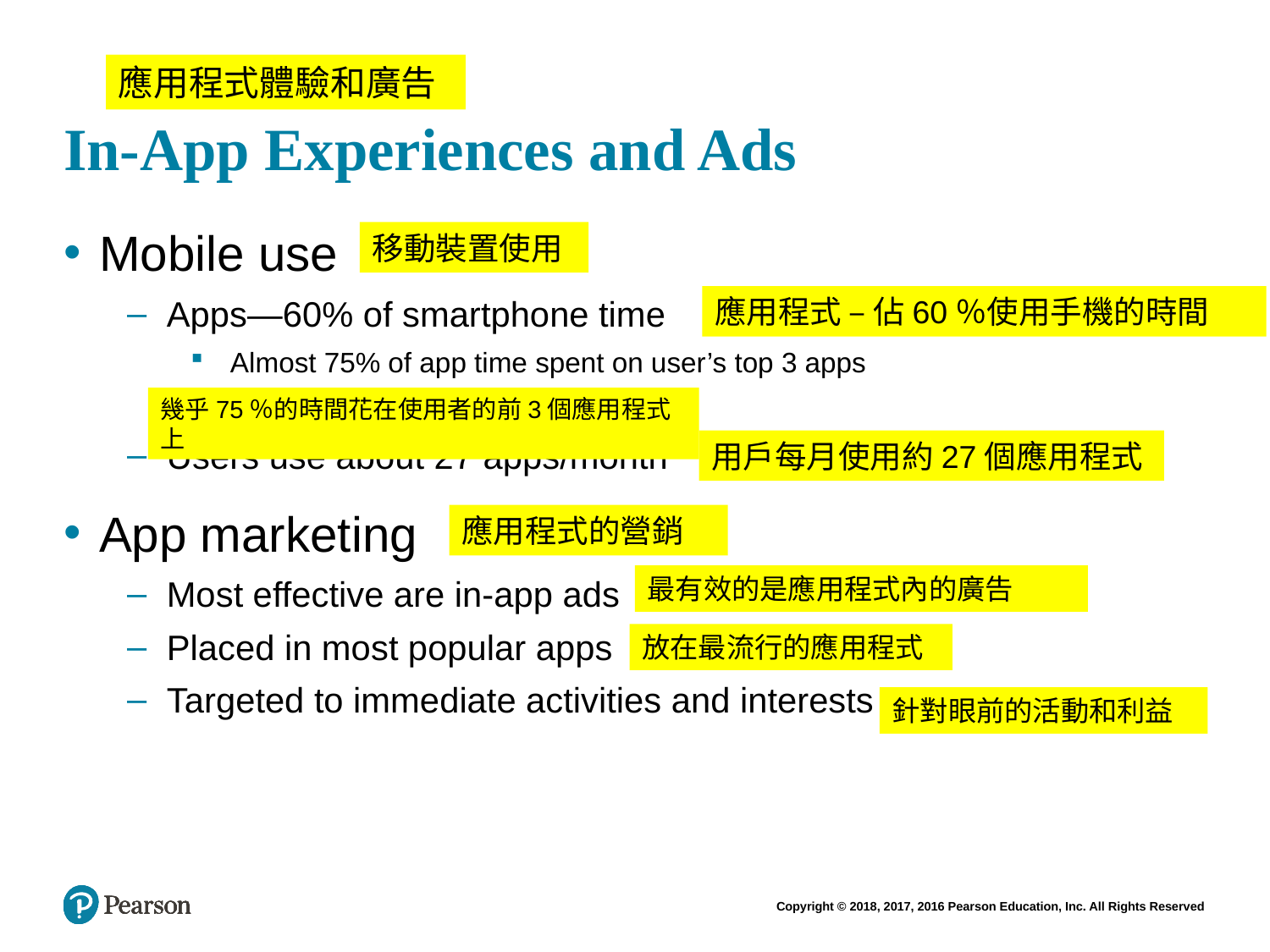

# In-App Experiences and Ads
應用程式體驗和廣告
Mobile use
Apps—60% of smartphone time
 Almost 75% of app time spent on user’s top 3 apps

Users use about 27 apps/month
App marketing
Most effective are in-app ads
Placed in most popular apps
Targeted to immediate activities and interests
移動裝置使用
應用程式 – 佔60％使用手機的時間
幾乎75％的時間花在使用者的前3個應用程式上
用戶每月使用約27個應用程式
應用程式的營銷
最有效的是應用程式內的廣告
放在最流行的應用程式
針對眼前的活動和利益